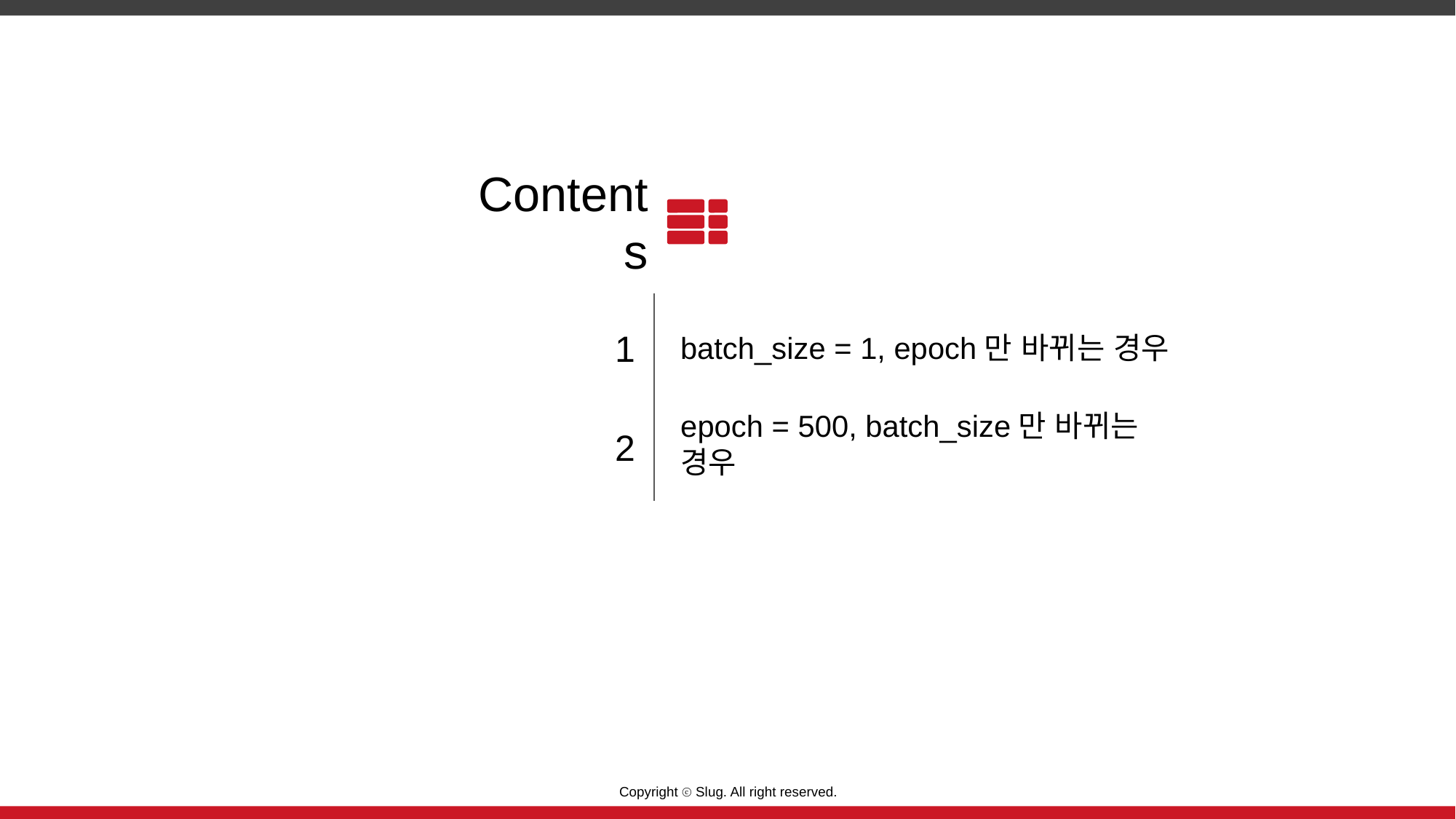

Contents

1
batch_size = 1, epoch만 바뀌는 경우
2
epoch = 500, batch_size만 바뀌는 경우